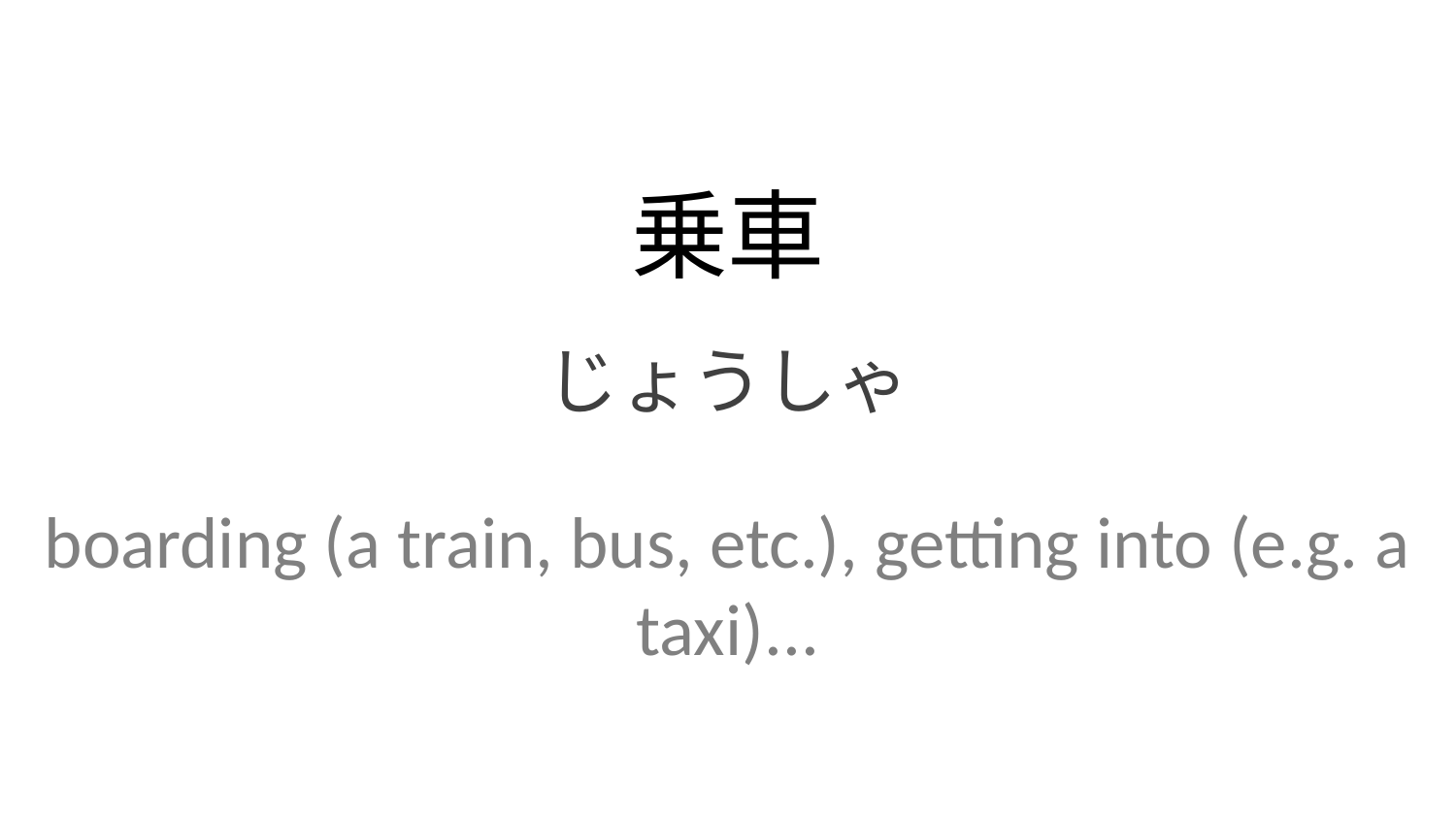

乗車

じょうしゃ
boarding (a train, bus, etc.), getting into (e.g. a taxi)...